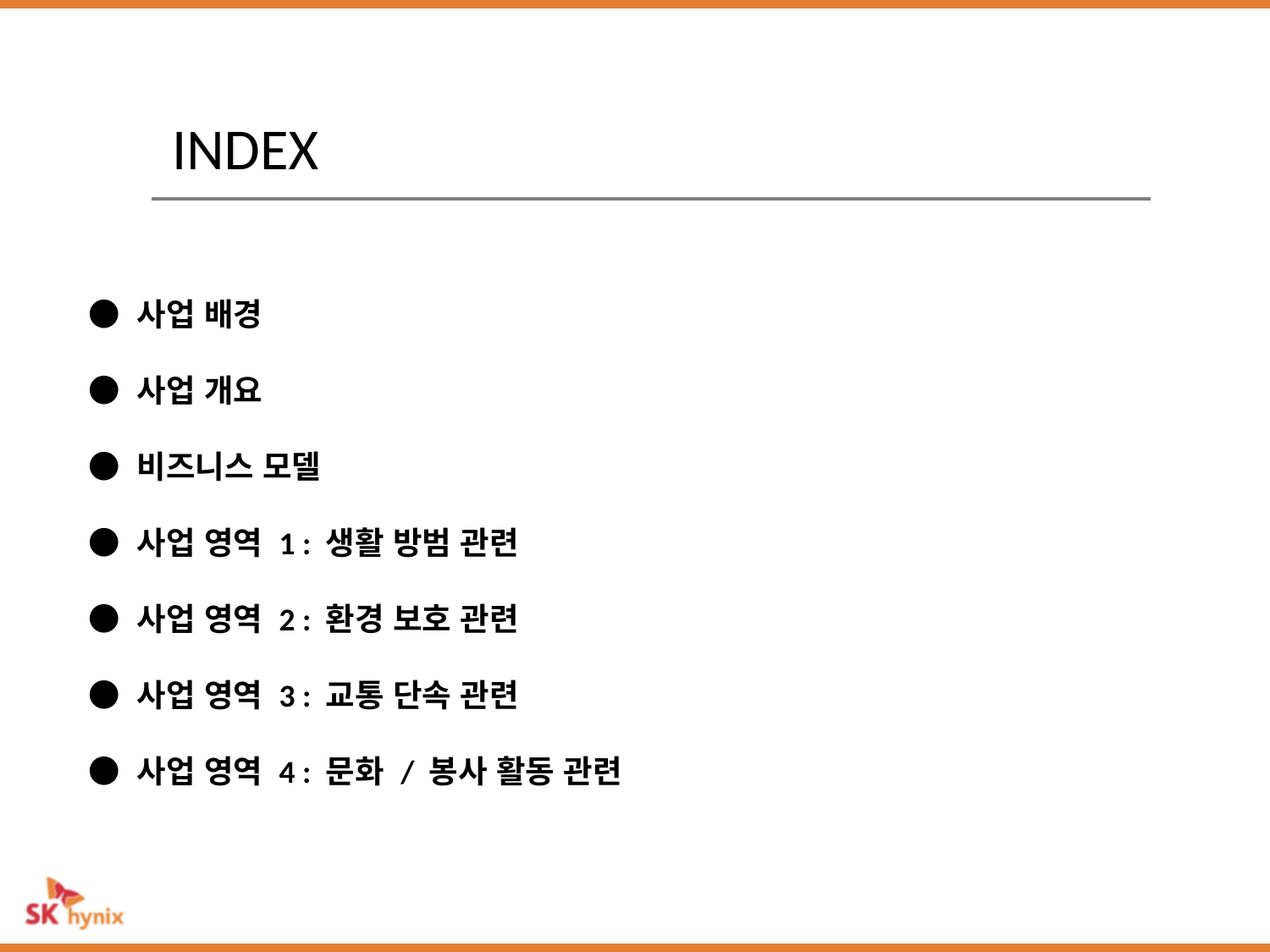

INDEX
● 사업 배경
● 사업 개요
● 비즈니스 모델
● 사업 영역 1 : 생활 방범 관련
● 사업 영역 2 : 환경 보호 관련
● 사업 영역 3 : 교통 단속 관련
● 사업 영역 4 : 문화 / 봉사 활동 관련